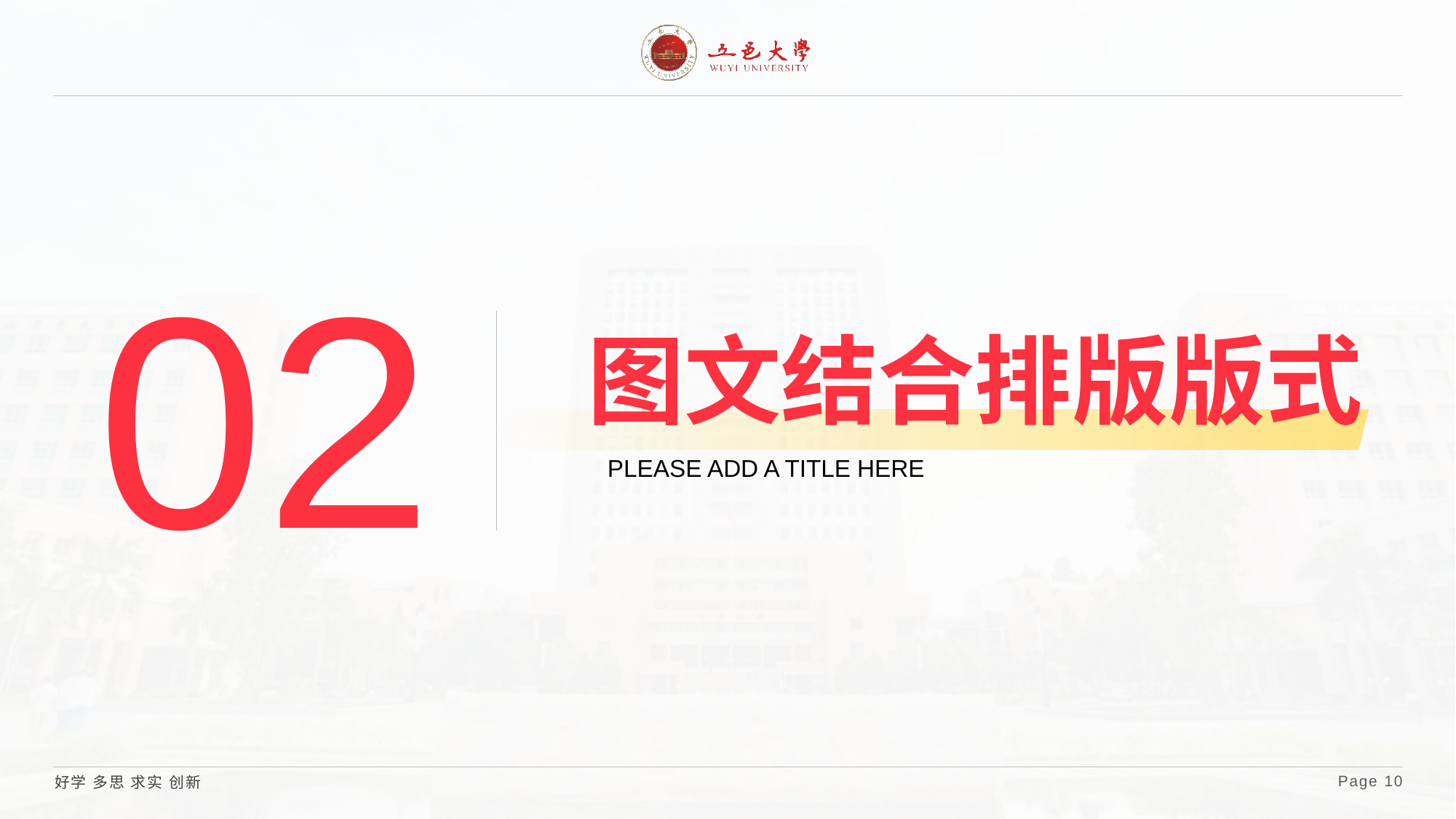

02
图文结合排版版式

PLEASE ADD A TITLE HERE